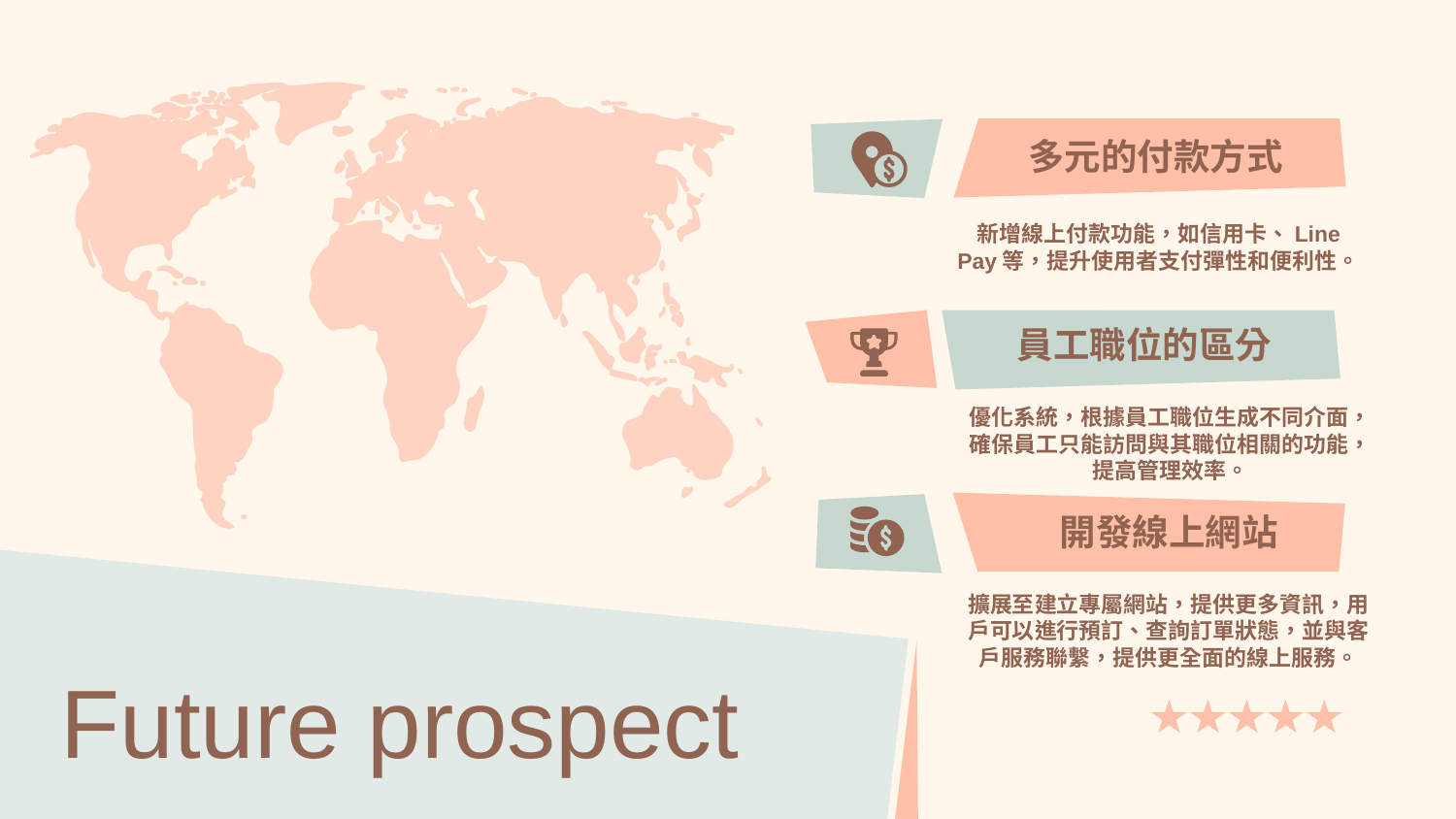

# 多元的付款方式

新增線上付款功能，如信用卡、Line Pay等，提升使用者支付彈性和便利性。
員工職位的區分

優化系統，根據員工職位生成不同介面，確保員工只能訪問與其職位相關的功能，提高管理效率。
開發線上網站

擴展至建立專屬網站，提供更多資訊，用戶可以進行預訂、查詢訂單狀態，並與客戶服務聯繫，提供更全面的線上服務。
Future prospect